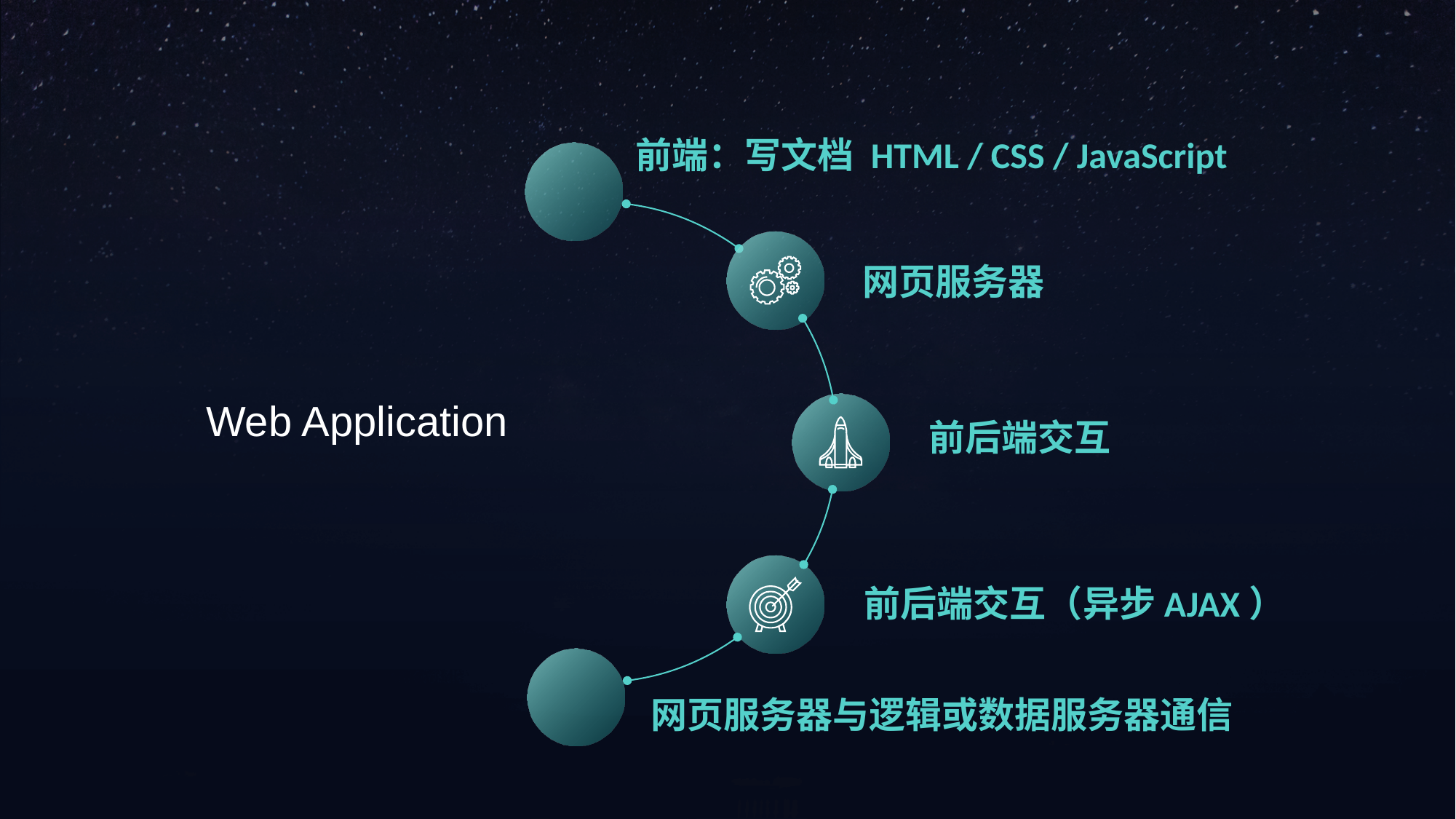

前端：写文档 HTML / CSS / JavaScript

网页服务器

Web Application

前后端交互

前后端交互（异步AJAX）

网页服务器与逻辑或数据服务器通信